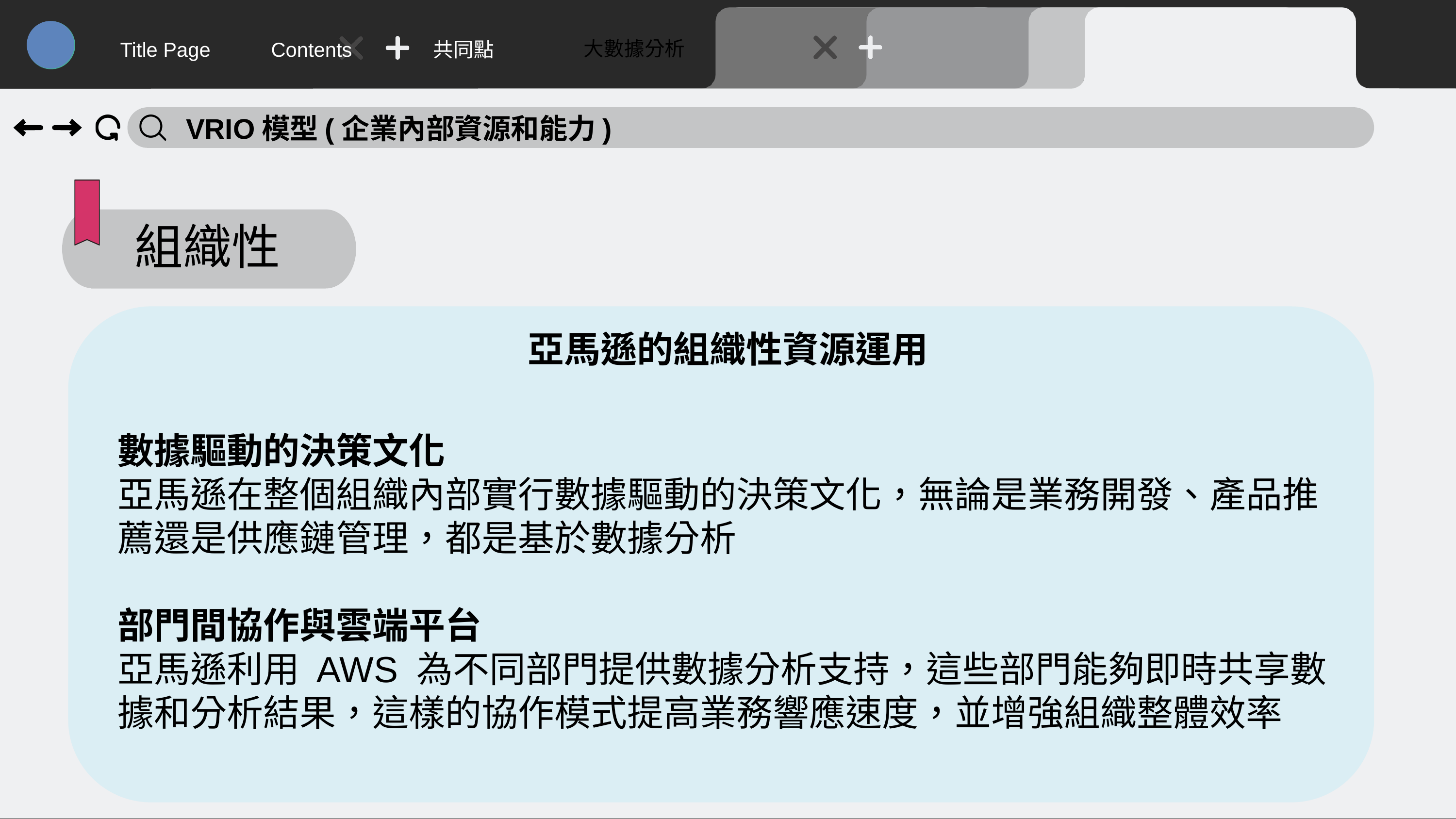

大數據分析
Title Page
Contents
共同點

VRIO模型(企業內部資源和能力)

組織性

亞馬遜的組織性資源運用
數據驅動的決策文化
亞馬遜在整個組織內部實行數據驅動的決策文化，無論是業務開發、產品推薦還是供應鏈管理，都是基於數據分析

部門間協作與雲端平台
亞馬遜利用 AWS 為不同部門提供數據分析支持，這些部門能夠即時共享數據和分析結果，這樣的協作模式提高業務響應速度，並增強組織整體效率
38